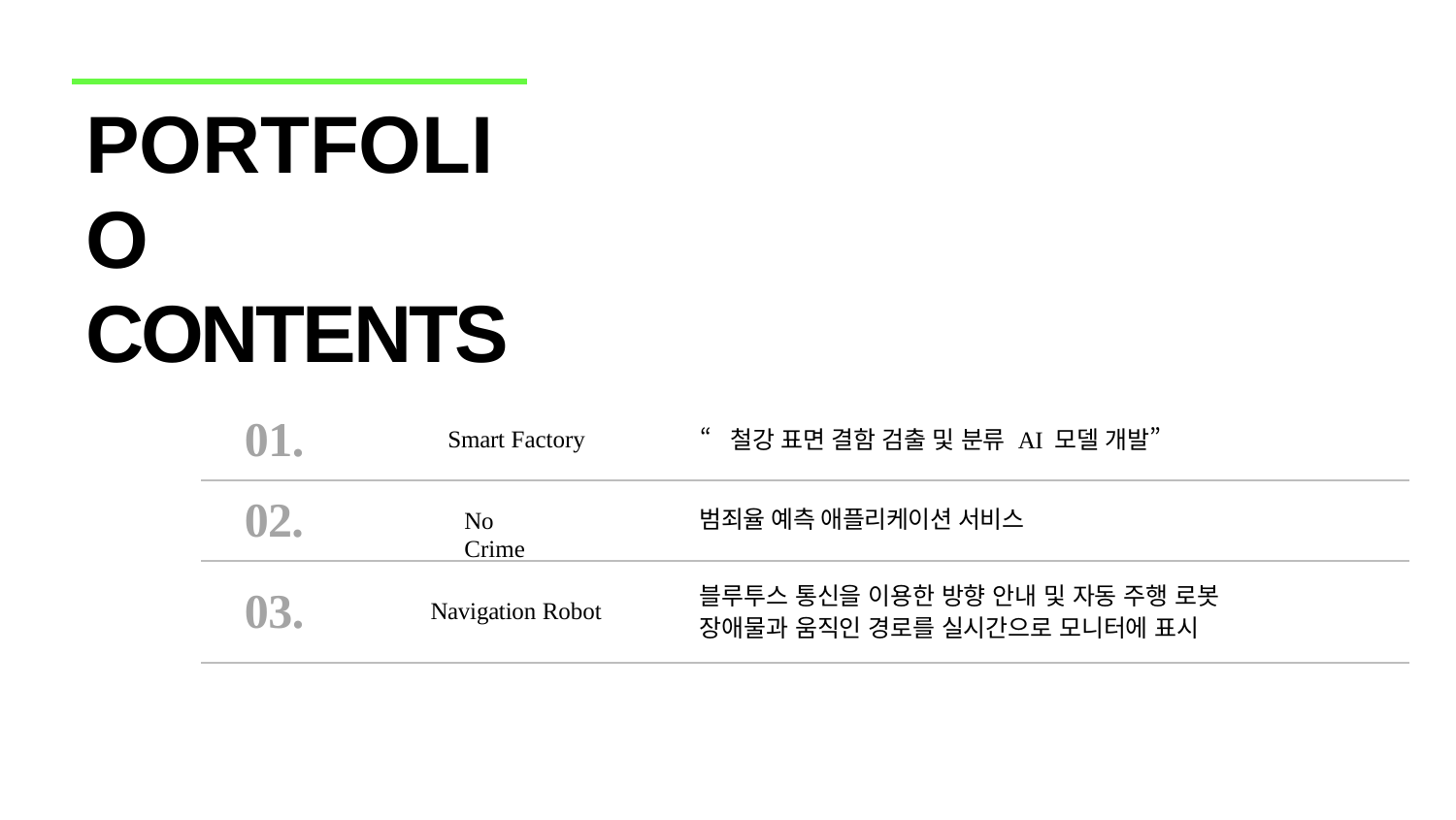

# PORTFOLIO  CONTENTS
01.
Smart Factory
“철강 표면 결함 검출 및 분류 AI 모델 개발”

02.
No Crime
범죄율 예측 애플리케이션 서비스

03.
블루투스 통신을 이용한 방향 안내 및 자동 주행 로봇
장애물과 움직인 경로를 실시간으로 모니터에 표시
Navigation Robot